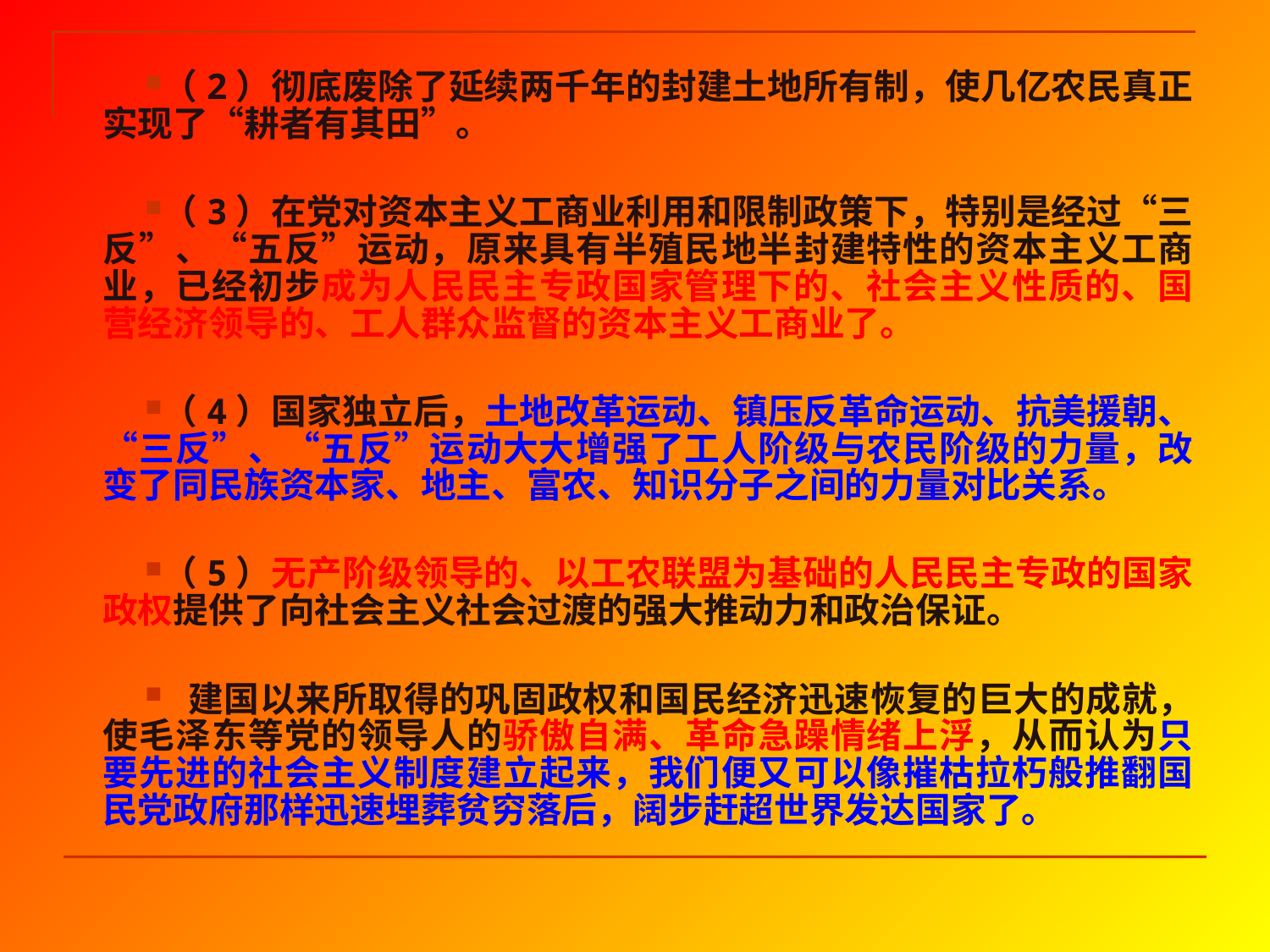

（2）彻底废除了延续两千年的封建土地所有制，使几亿农民真正实现了“耕者有其田”。

（3）在党对资本主义工商业利用和限制政策下，特别是经过“三反”、“五反”运动，原来具有半殖民地半封建特性的资本主义工商业，已经初步成为人民民主专政国家管理下的、社会主义性质的、国营经济领导的、工人群众监督的资本主义工商业了。

（4）国家独立后，土地改革运动、镇压反革命运动、抗美援朝、“三反”、“五反”运动大大增强了工人阶级与农民阶级的力量，改变了同民族资本家、地主、富农、知识分子之间的力量对比关系。

（5）无产阶级领导的、以工农联盟为基础的人民民主专政的国家政权提供了向社会主义社会过渡的强大推动力和政治保证。

  建国以来所取得的巩固政权和国民经济迅速恢复的巨大的成就，使毛泽东等党的领导人的骄傲自满、革命急躁情绪上浮，从而认为只要先进的社会主义制度建立起来，我们便又可以像摧枯拉朽般推翻国民党政府那样迅速埋葬贫穷落后，阔步赶超世界发达国家了。